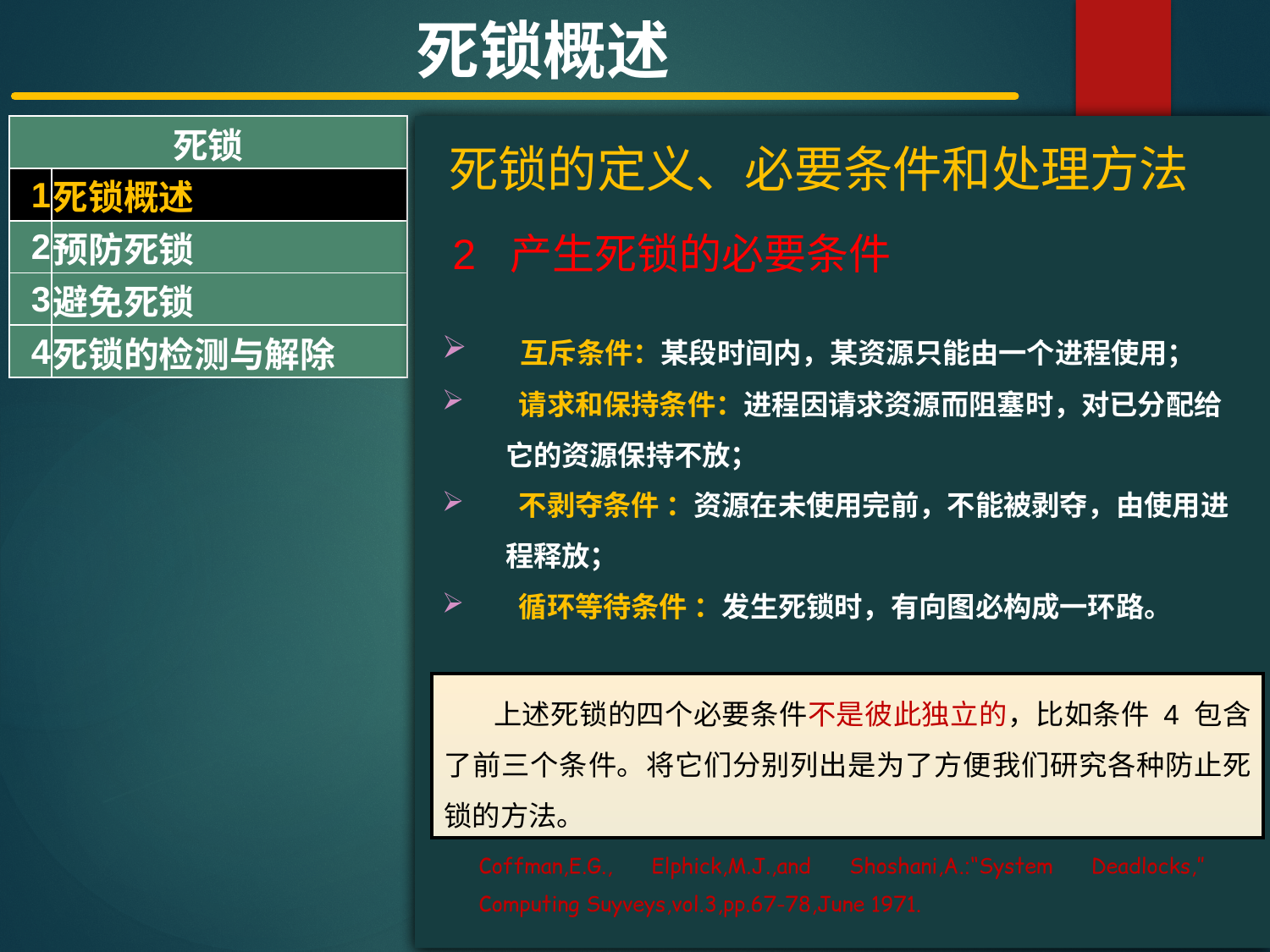

死锁概述
| 死锁 |  |
| --- | --- |
| 1 | 死锁概述 |
| 2 | 预防死锁 |
| 3 | 避免死锁 |
| 4 | 死锁的检测与解除 |
#
死锁的定义、必要条件和处理方法
2  产生死锁的必要条件

 互斥条件：某段时间内，某资源只能由一个进程使用；
 请求和保持条件：进程因请求资源而阻塞时，对已分配给它的资源保持不放；
 不剥夺条件 ：资源在未使用完前，不能被剥夺，由使用进程释放；
 循环等待条件 ：发生死锁时，有向图必构成一环路。
上述死锁的四个必要条件不是彼此独立的，比如条件 4 包含了前三个条件。将它们分别列出是为了方便我们研究各种防止死锁的方法。
Coffman,E.G., Elphick,M.J.,and Shoshani,A.:“System Deadlocks,” Computing Suyveys,vol.3,pp.67-78,June 1971.